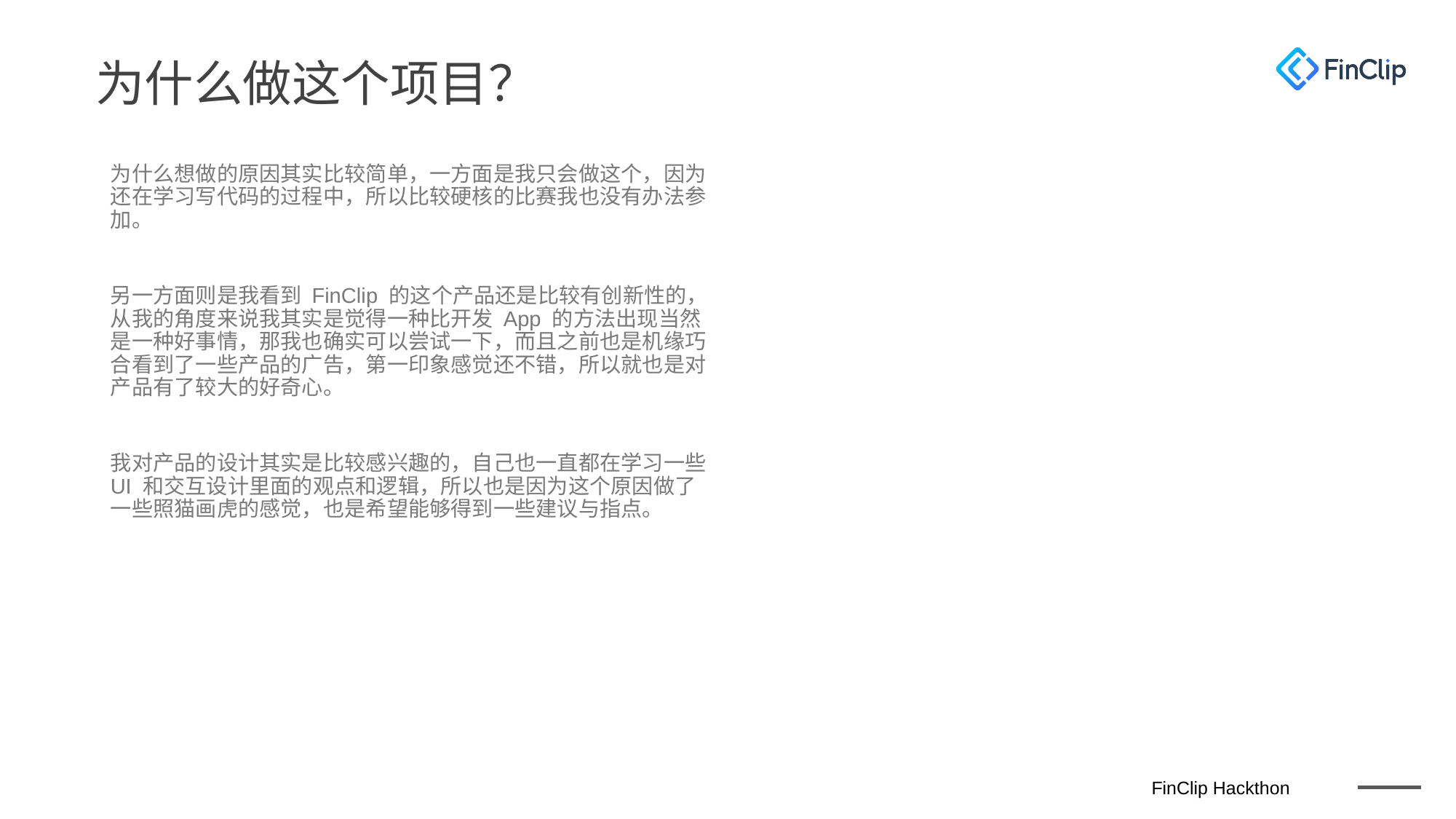

为什么做这个项目？
为什么想做的原因其实比较简单，一方面是我只会做这个，因为还在学习写代码的过程中，所以比较硬核的比赛我也没有办法参加。

另一方面则是我看到 FinClip 的这个产品还是比较有创新性的，从我的角度来说我其实是觉得一种比开发 App 的方法出现当然是一种好事情，那我也确实可以尝试一下，而且之前也是机缘巧合看到了一些产品的广告，第一印象感觉还不错，所以就也是对产品有了较大的好奇心。

我对产品的设计其实是比较感兴趣的，自己也一直都在学习一些 UI 和交互设计里面的观点和逻辑，所以也是因为这个原因做了一些照猫画虎的感觉，也是希望能够得到一些建议与指点。